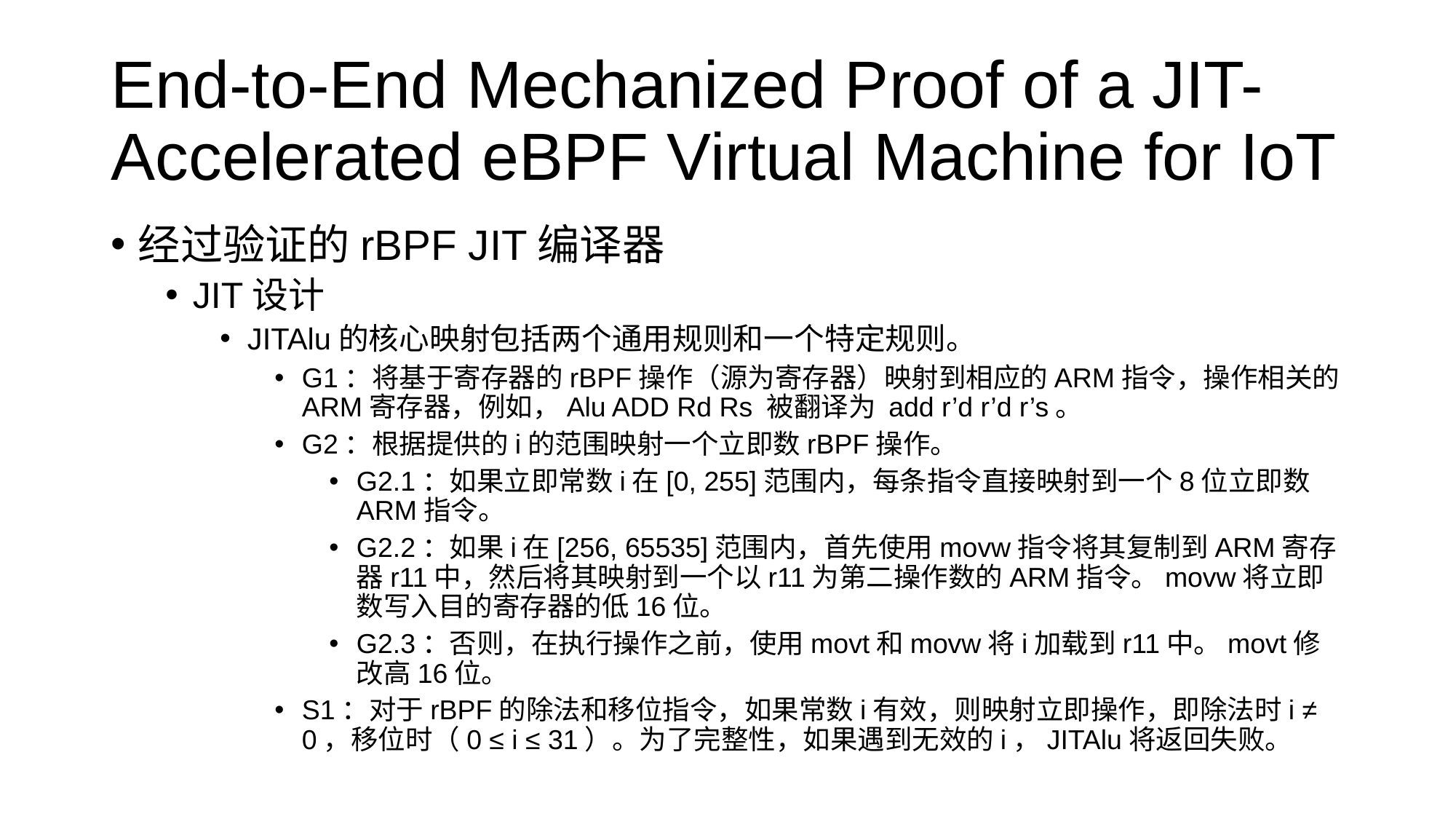

# End-to-End Mechanized Proof of a JIT-Accelerated eBPF Virtual Machine for IoT
经过验证的rBPF JIT编译器
JIT设计
JITAlu的核心映射包括两个通用规则和一个特定规则。
G1：将基于寄存器的rBPF操作（源为寄存器）映射到相应的ARM指令，操作相关的ARM寄存器，例如，Alu ADD Rd Rs 被翻译为 add r’d r’d r’s。
G2：根据提供的i的范围映射一个立即数rBPF操作。
G2.1：如果立即常数i在[0, 255]范围内，每条指令直接映射到一个8位立即数ARM指令。
G2.2：如果i在[256, 65535]范围内，首先使用movw指令将其复制到ARM寄存器r11中，然后将其映射到一个以r11为第二操作数的ARM指令。movw将立即数写入目的寄存器的低16位。
G2.3：否则，在执行操作之前，使用movt和movw将i加载到r11中。movt修改高16位。
S1：对于rBPF的除法和移位指令，如果常数i有效，则映射立即操作，即除法时i ≠ 0，移位时（0 ≤ i ≤ 31）。为了完整性，如果遇到无效的i，JITAlu将返回失败。